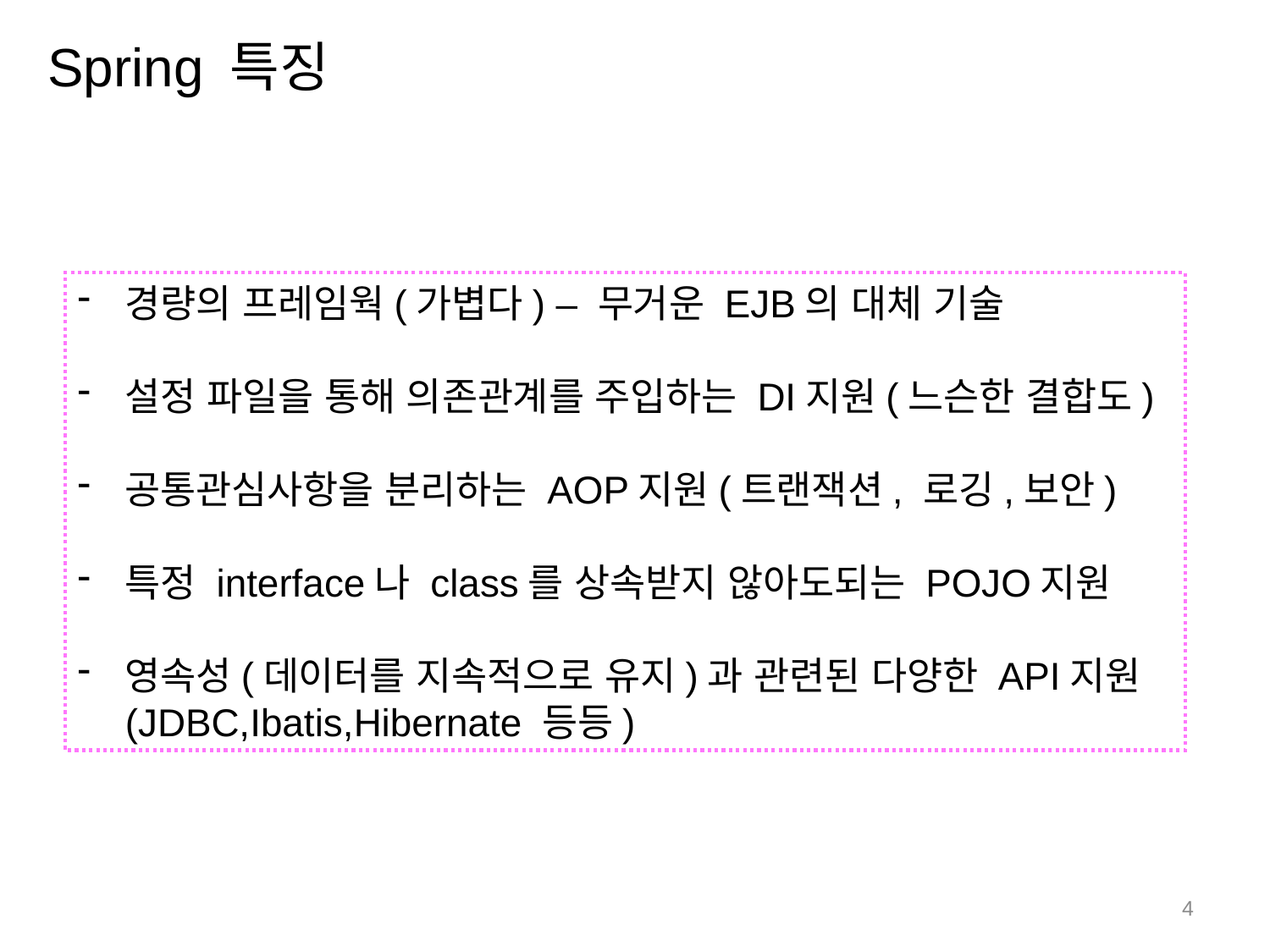

# Spring 특징
경량의 프레임웍(가볍다) – 무거운 EJB의 대체 기술

설정 파일을 통해 의존관계를 주입하는 DI지원(느슨한 결합도)

공통관심사항을 분리하는 AOP지원(트랜잭션, 로깅,보안)

특정 interface나 class를 상속받지 않아도되는 POJO지원

영속성(데이터를 지속적으로 유지)과 관련된 다양한 API지원(JDBC,Ibatis,Hibernate 등등)
4